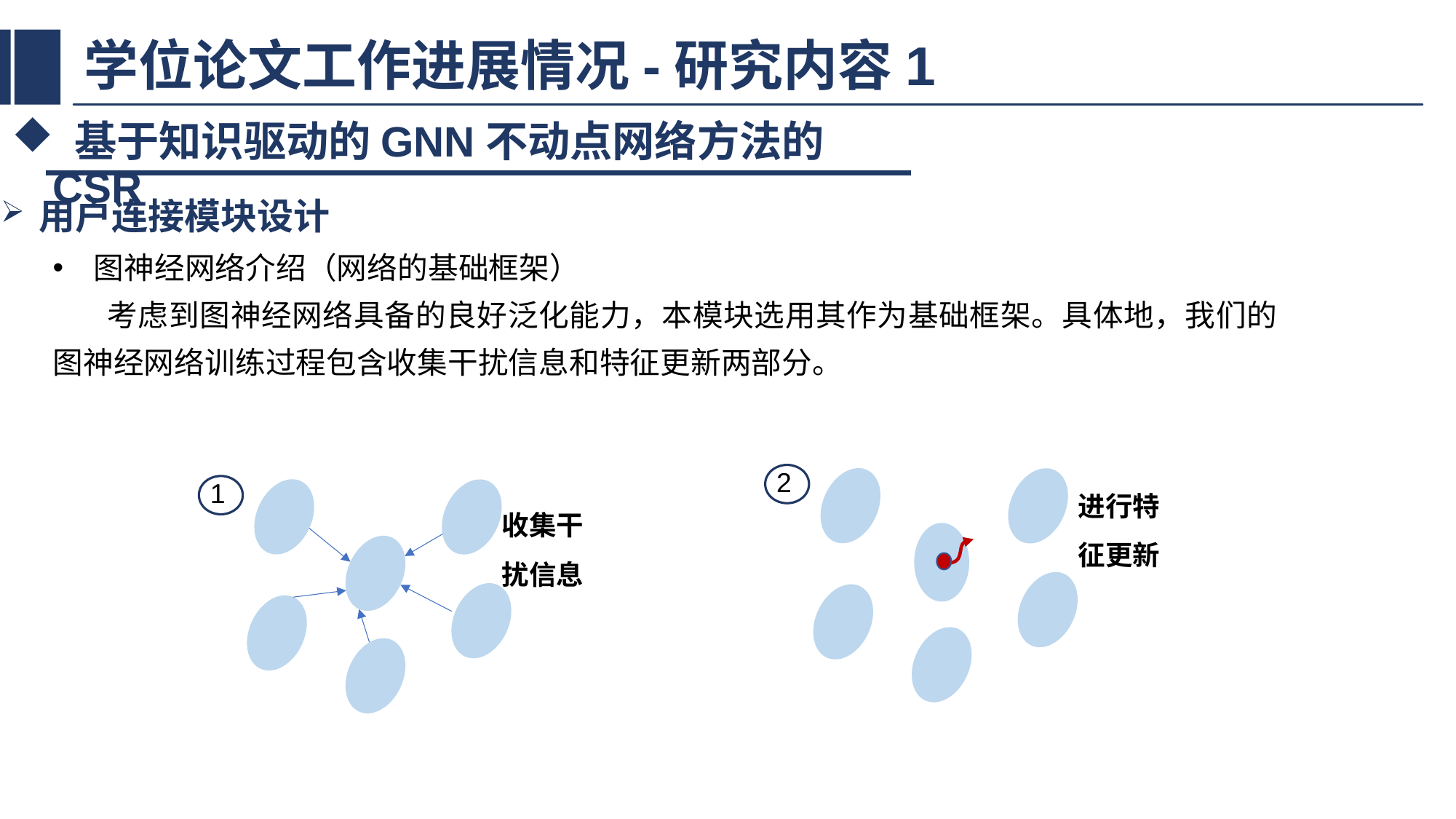

# 学位论文工作进展情况-研究内容1
 基于知识驱动的GNN不动点网络方法的CSR
 用户连接模块设计
图神经网络介绍（网络的基础框架）
考虑到图神经网络具备的良好泛化能力，本模块选用其作为基础框架。具体地，我们的图神经网络训练过程包含收集干扰信息和特征更新两部分。

2

进行特征更新
1

收集干扰信息
22